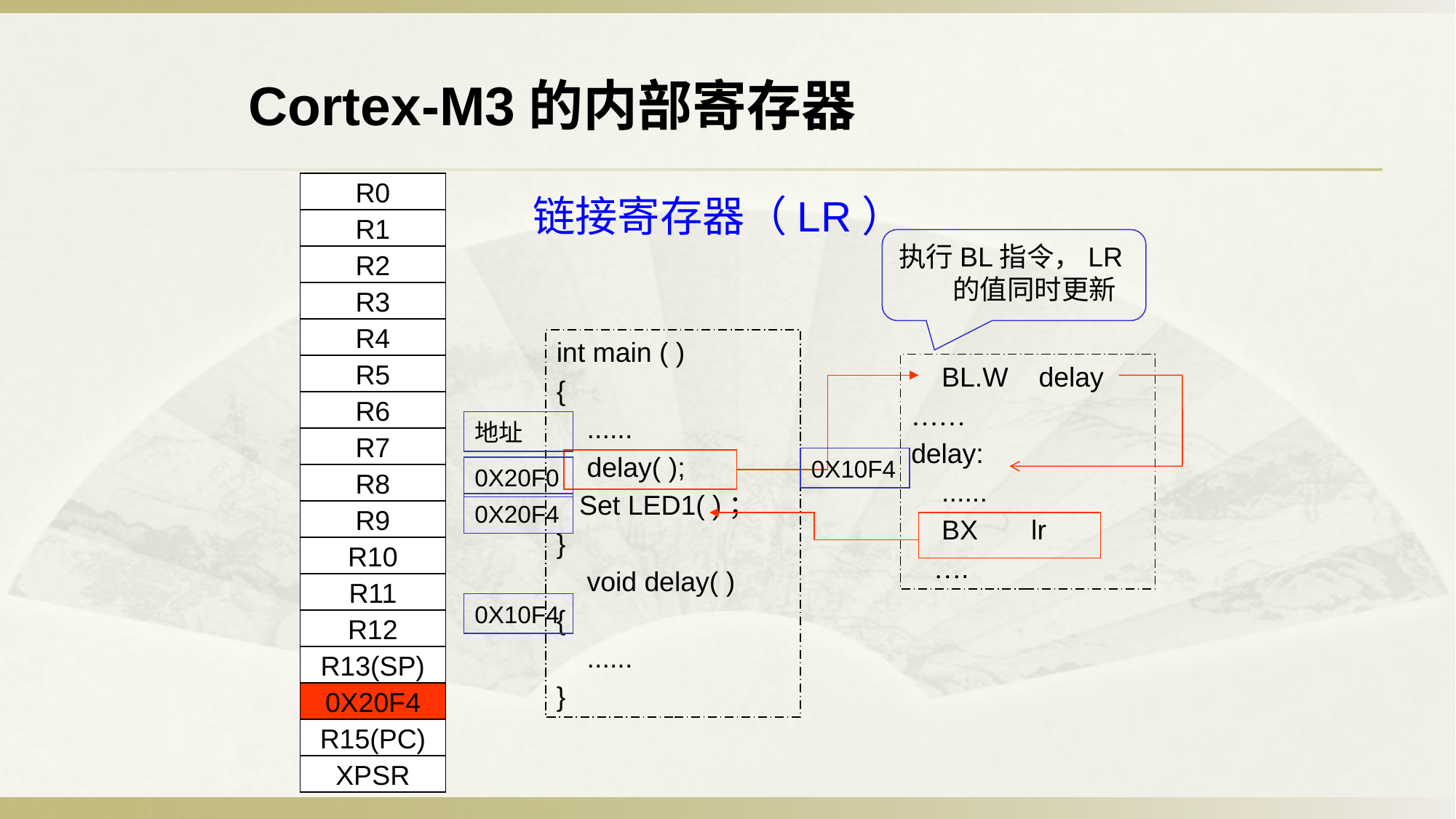

Cortex-M3的内部寄存器
R0
链接寄存器（LR）
R1
执行BL指令，LR的值同时更新
R2

R3
R4
int main ( )
{
    ......
    delay( );
   Set LED1( )；
}
    void delay( )
{
    ......
}
    BL.W    delay
……
delay:
    ......
    BX       lr
   ….
R5

R6
地址
R7
0X10F4

0X20F0
R8

0X20F4
R9

R10
R11
0X10F4
R12
R13(SP)
R14(LR)
R14(LR)
0X20F4
R15(PC)
XPSR